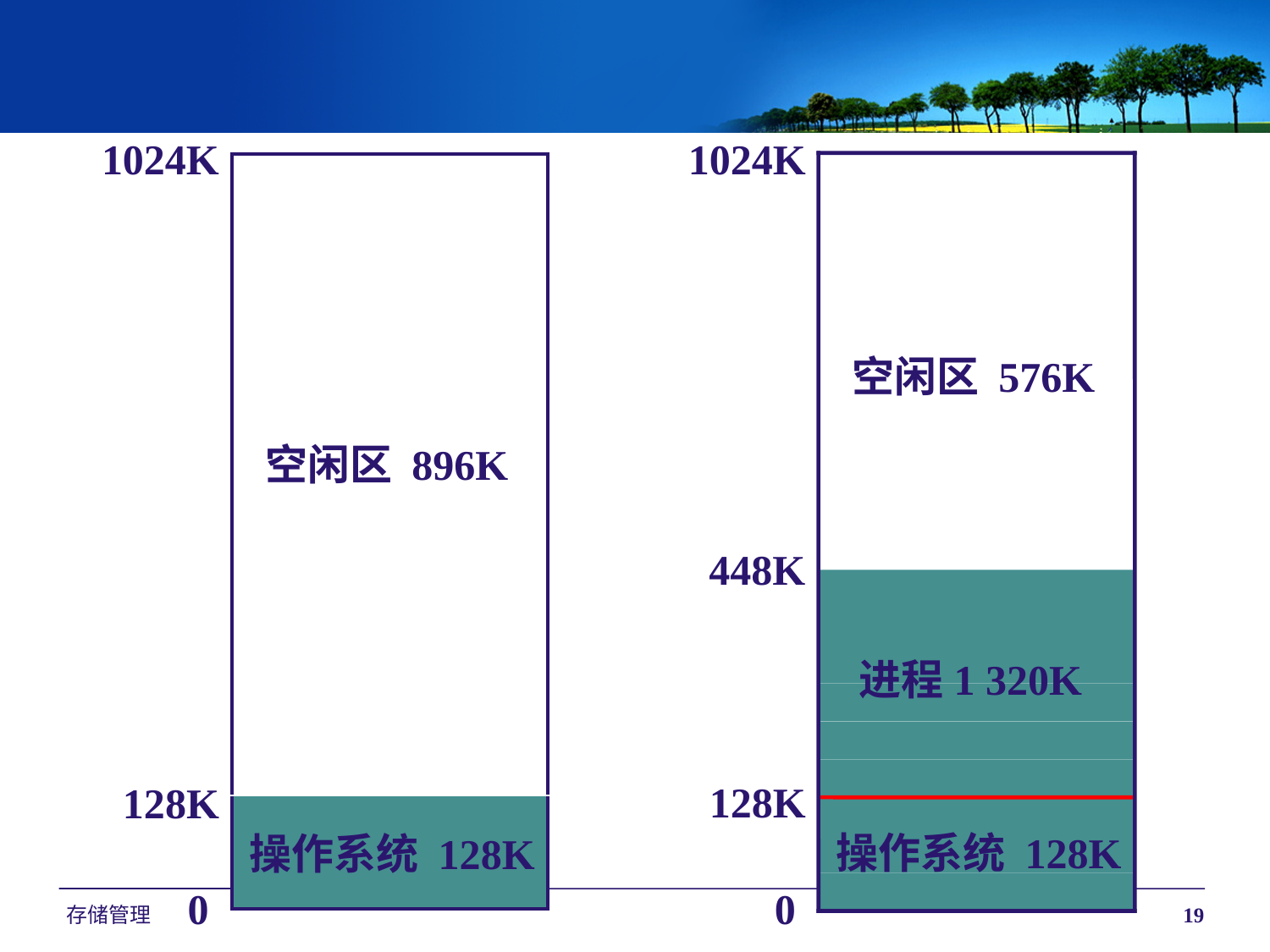

1024K

空闲区 576K

448K

进程1 320K

128K

操作系统 128K

0

1024K
|  |
| --- |
|  |
|  |
|  |
|  |
|  |
|  |
|  |
|  |
|  |
|  |
|  |
|  |
|  |
|  |
|  |
|  |
|  |
|  |
|  |
空闲区 896K
128K
操作系统 128K
0
存储管理
19